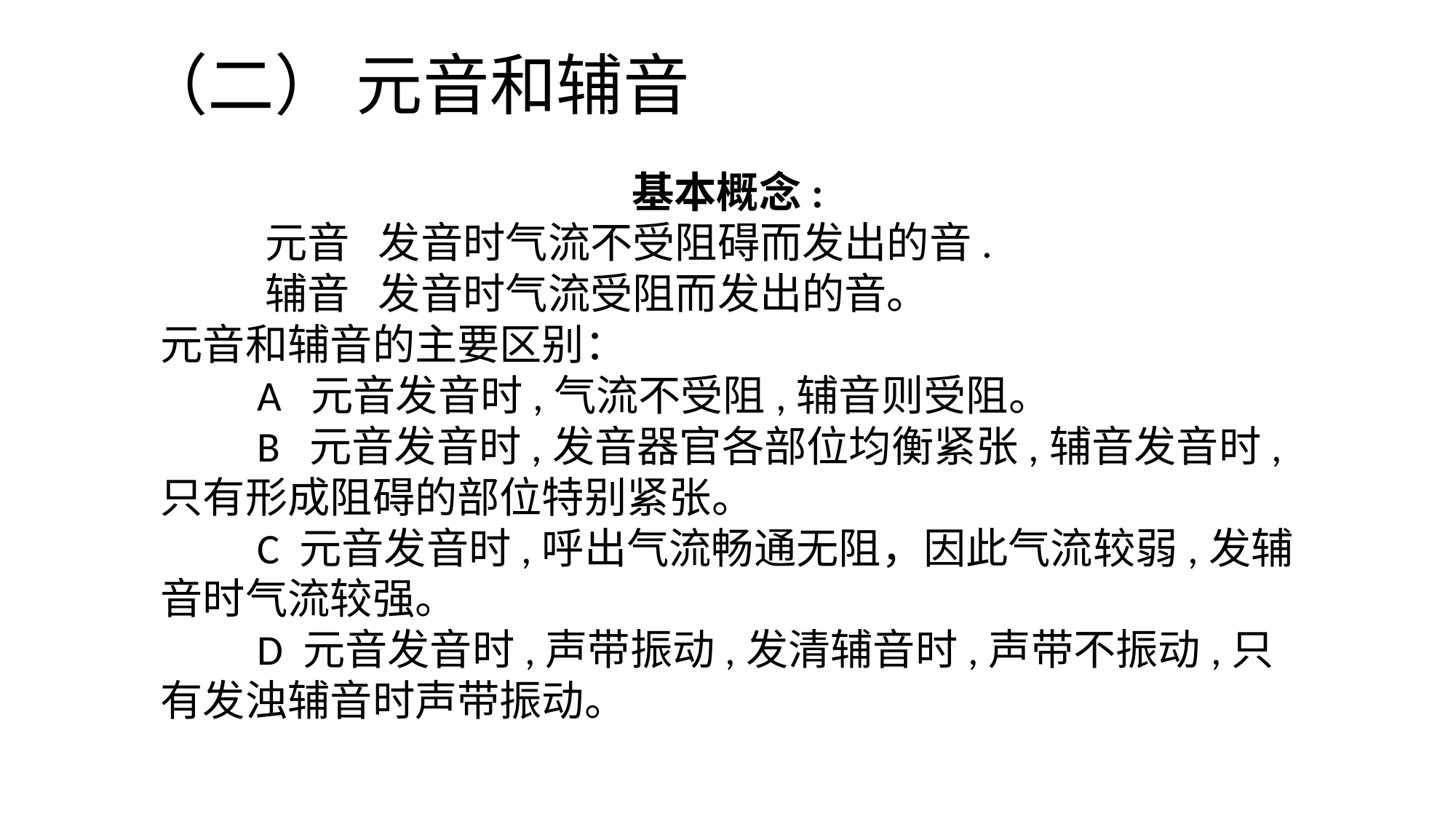

# （二） 元音和辅音
基本概念:
          元音   发音时气流不受阻碍而发出的音.
          辅音   发音时气流受阻而发出的音。
元音和辅音的主要区别：
          A  元音发音时,气流不受阻,辅音则受阻。
          B  元音发音时,发音器官各部位均衡紧张,辅音发音时,只有形成阻碍的部位特别紧张。
          C 元音发音时,呼出气流畅通无阻，因此气流较弱,发辅音时气流较强。
          D 元音发音时,声带振动,发清辅音时,声带不振动,只有发浊辅音时声带振动。